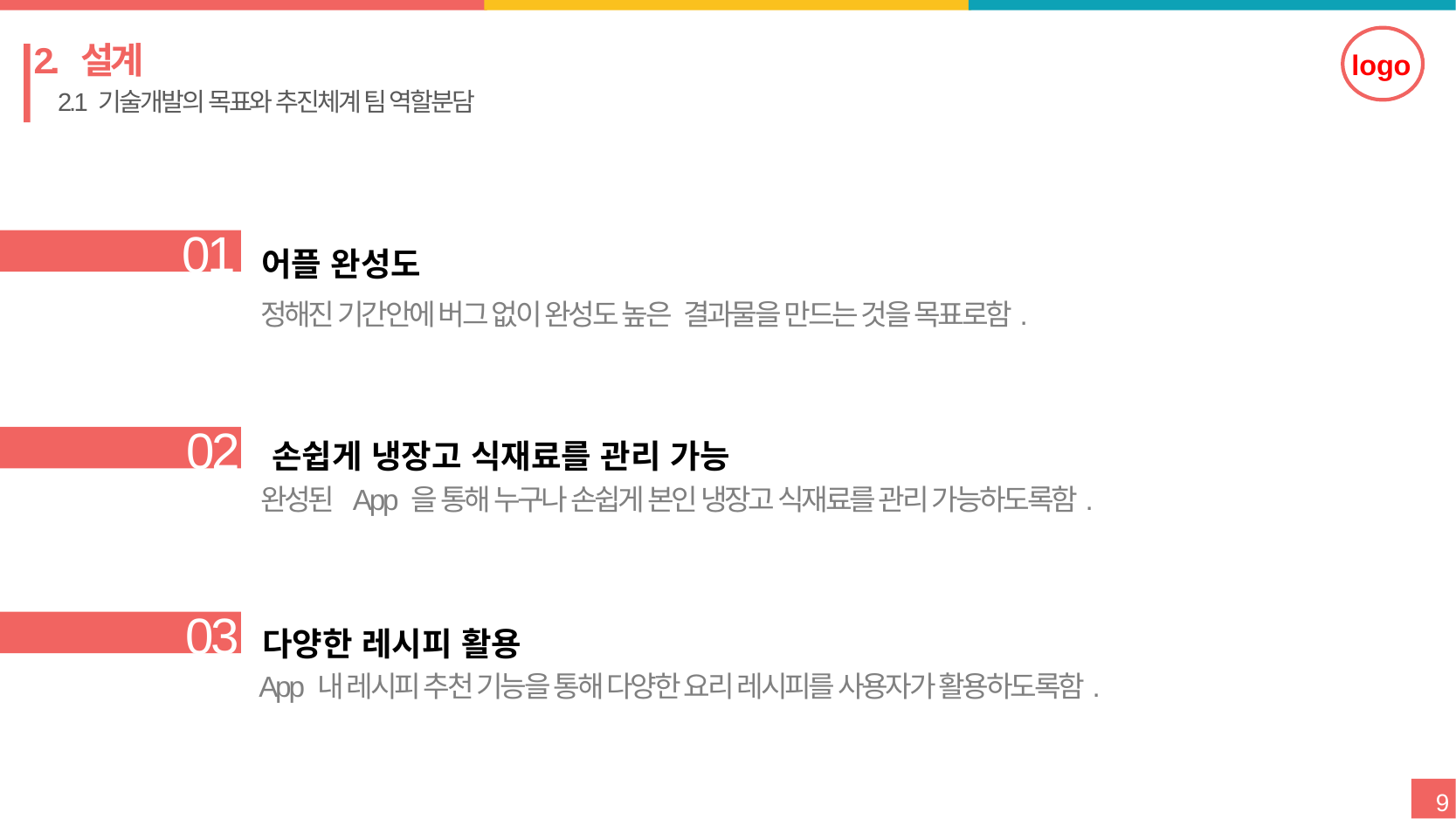

2.  설계
     2.1 기술개발의 목표와 추진체계 팀 역할분담

01

어플 완성도
손쉽게 냉장고 식재료를 관리 가능
03

02

정해진 기간안에 버그 없이 완성도 높은  결과물을 만드는 것을 목표로함.
완성된  App 을 통해 누구나 손쉽게 본인 냉장고 식재료를 관리 가능하도록함.
다양한 레시피 활용
App 내 레시피 추천 기능을 통해 다양한 요리 레시피를 사용자가 활용하도록함.
9